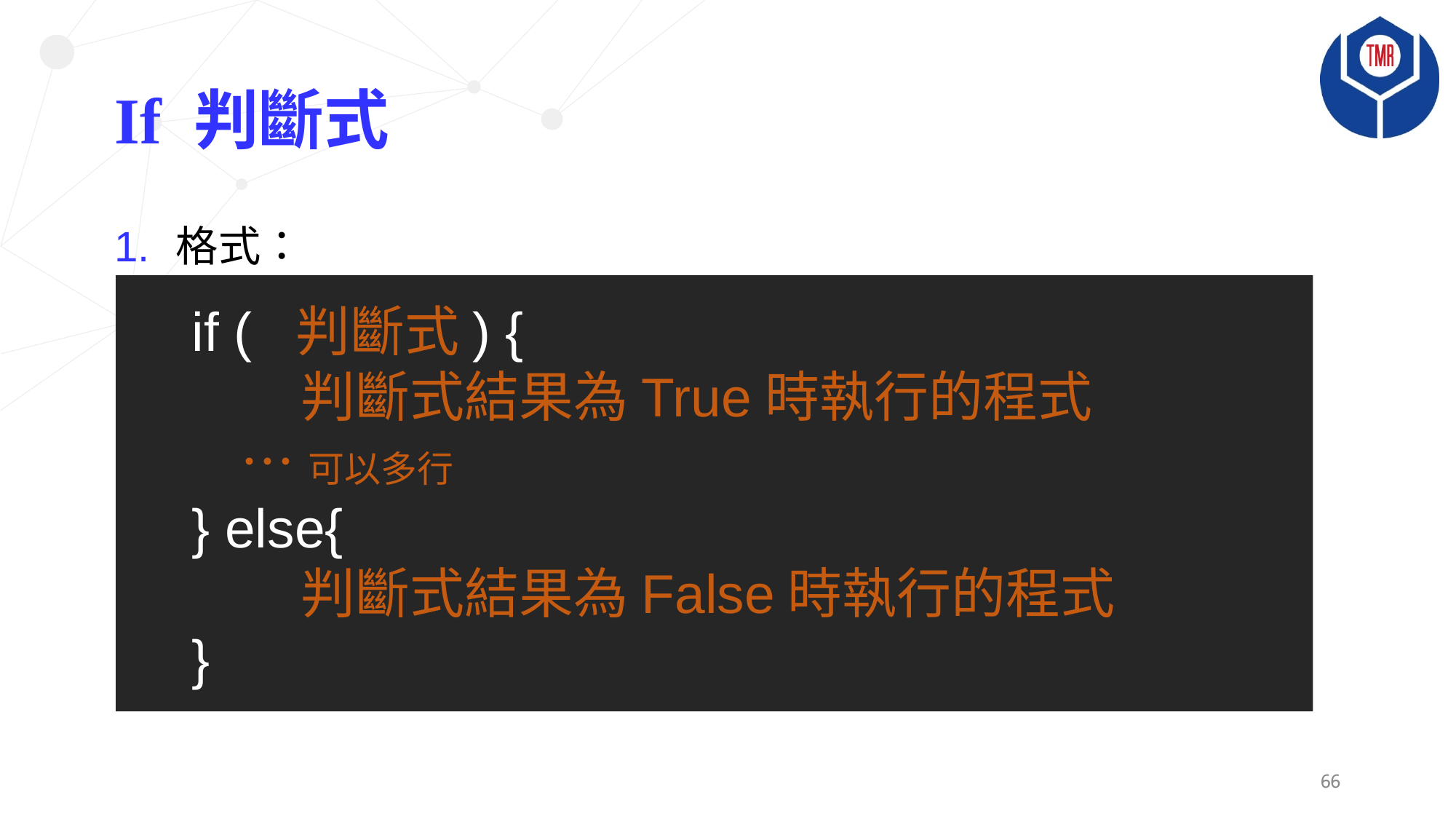

# If 判斷式
格式：
if (  判斷式) {
	判斷式結果為True時執行的程式
    …可以多行
} else{
	判斷式結果為False時執行的程式
}
66